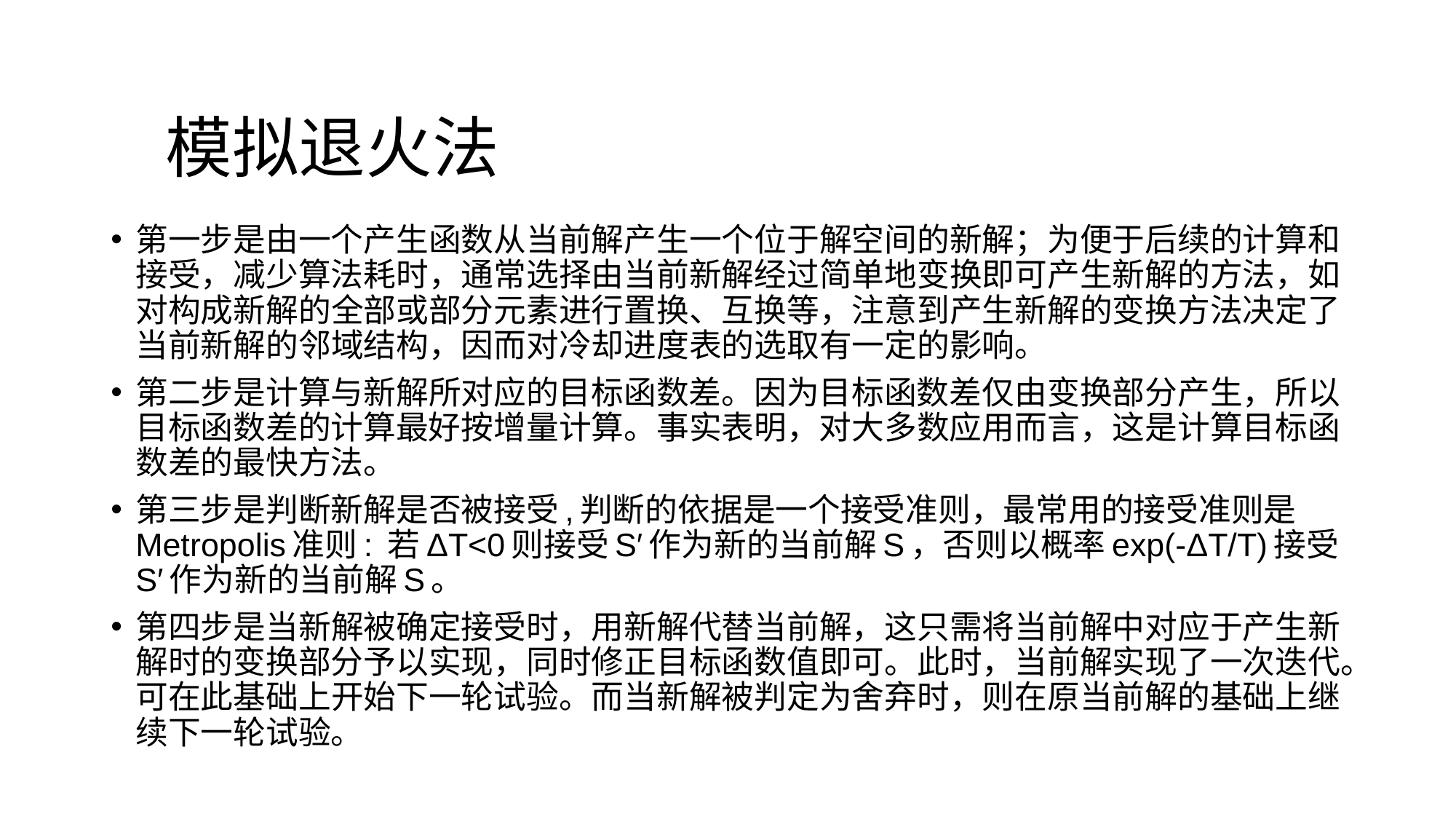

# 模拟退火法
第一步是由一个产生函数从当前解产生一个位于解空间的新解；为便于后续的计算和接受，减少算法耗时，通常选择由当前新解经过简单地变换即可产生新解的方法，如对构成新解的全部或部分元素进行置换、互换等，注意到产生新解的变换方法决定了当前新解的邻域结构，因而对冷却进度表的选取有一定的影响。
第二步是计算与新解所对应的目标函数差。因为目标函数差仅由变换部分产生，所以目标函数差的计算最好按增量计算。事实表明，对大多数应用而言，这是计算目标函数差的最快方法。
第三步是判断新解是否被接受,判断的依据是一个接受准则，最常用的接受准则是Metropolis准则: 若ΔT<0则接受S′作为新的当前解S，否则以概率exp(-ΔT/T)接受S′作为新的当前解S。
第四步是当新解被确定接受时，用新解代替当前解，这只需将当前解中对应于产生新解时的变换部分予以实现，同时修正目标函数值即可。此时，当前解实现了一次迭代。可在此基础上开始下一轮试验。而当新解被判定为舍弃时，则在原当前解的基础上继续下一轮试验。